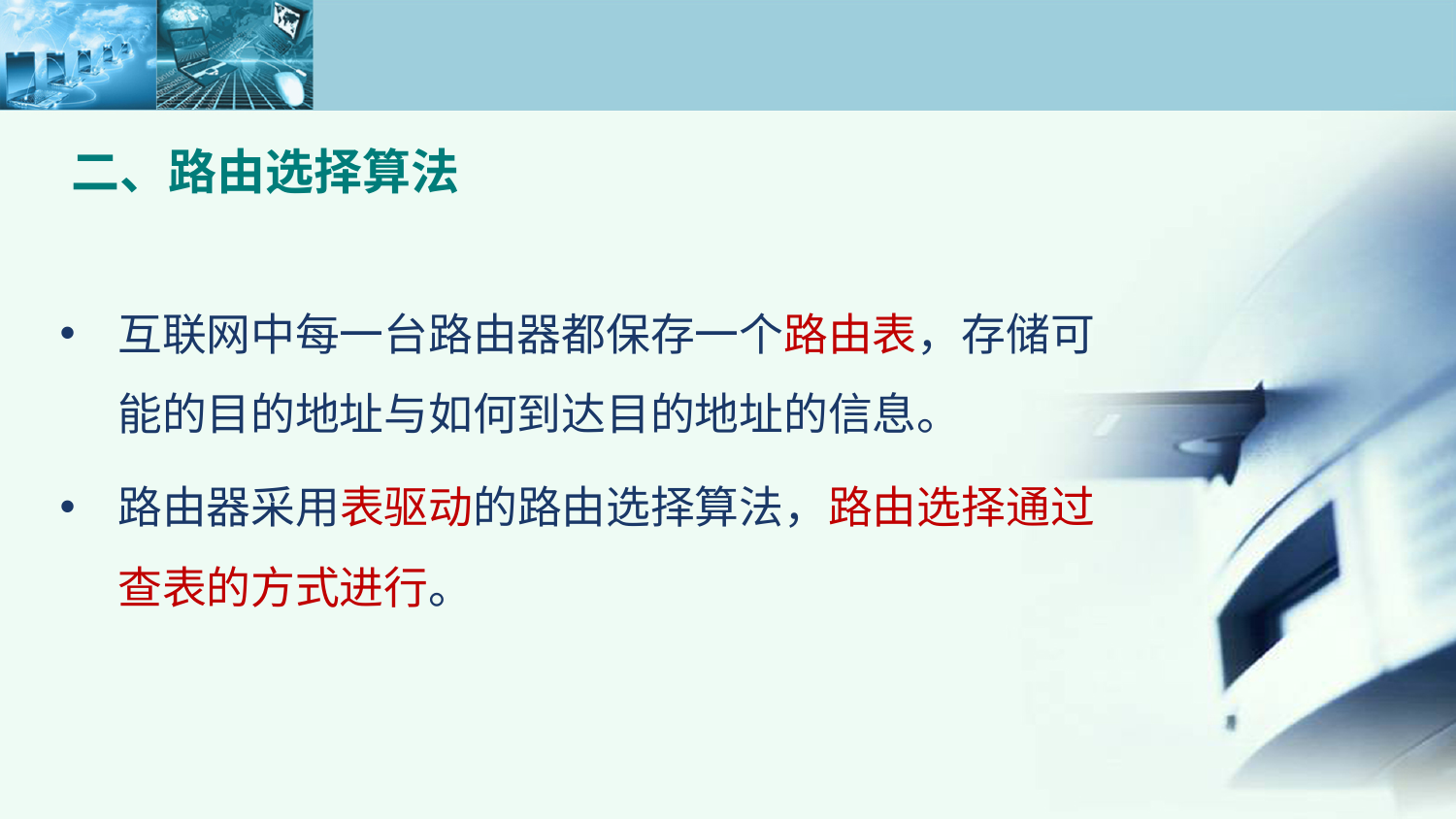

二、路由选择算法
互联网中每一台路由器都保存一个路由表，存储可能的目的地址与如何到达目的地址的信息。
路由器采用表驱动的路由选择算法，路由选择通过查表的方式进行。